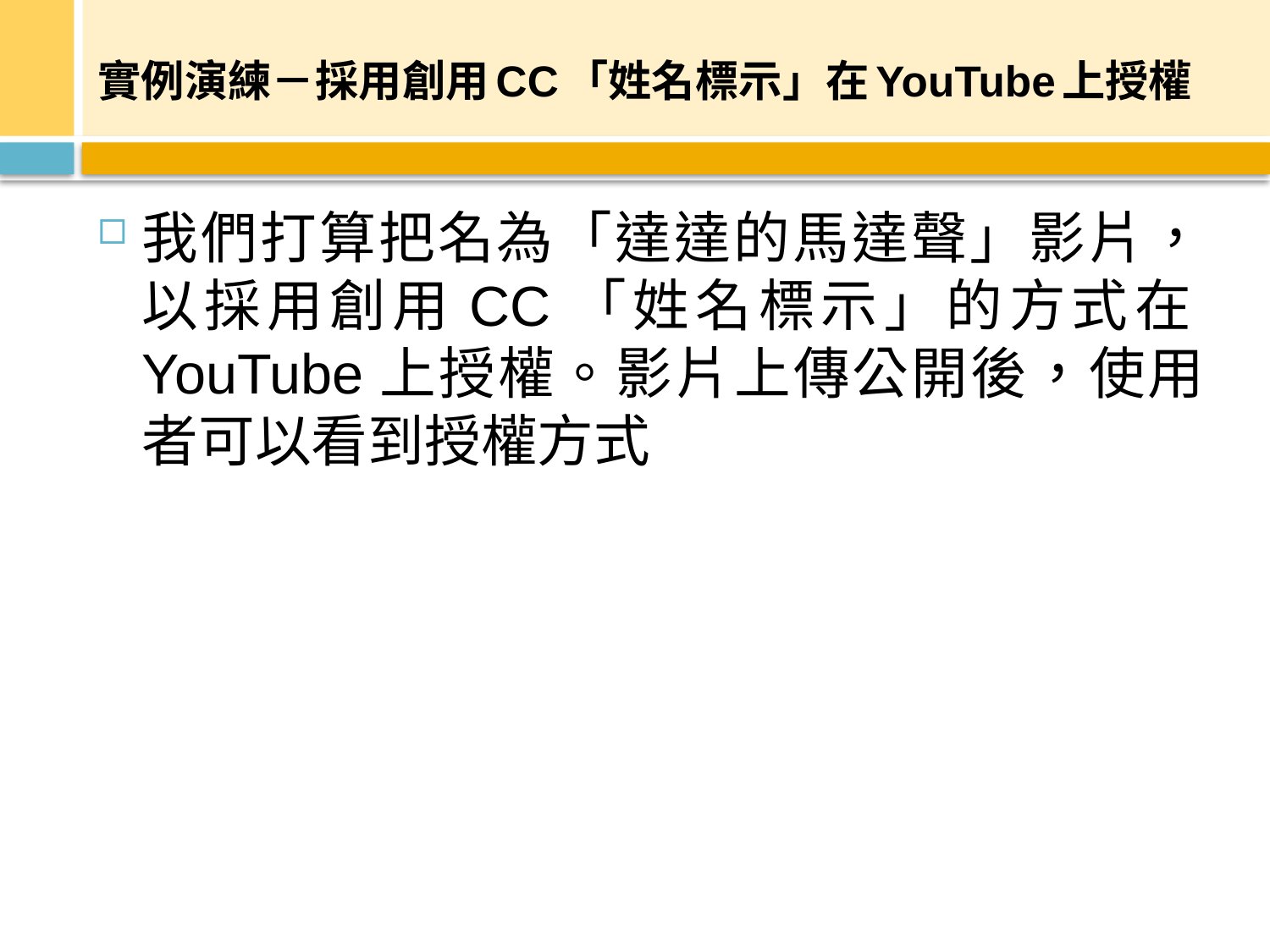

# 實例演練－採用創用CC「姓名標示」在YouTube上授權
我們打算把名為「達達的馬達聲」影片，以採用創用CC「姓名標示」的方式在YouTube上授權。影片上傳公開後，使用者可以看到授權方式